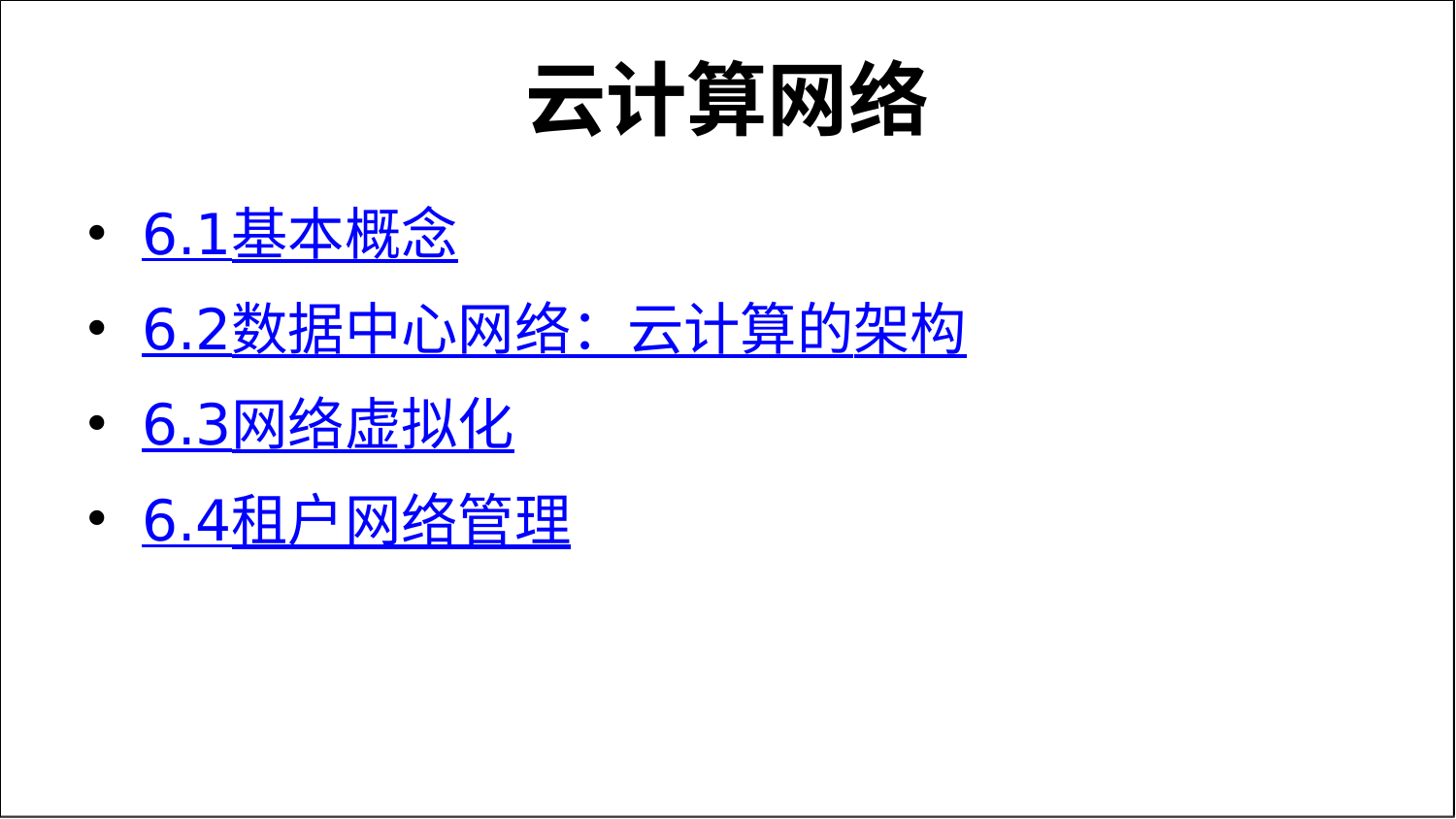

# 云计算网络
6.1	基本概念
6.2	数据中心网络：云计算的架构
6.3	网络虚拟化
6.4	租户网络管理